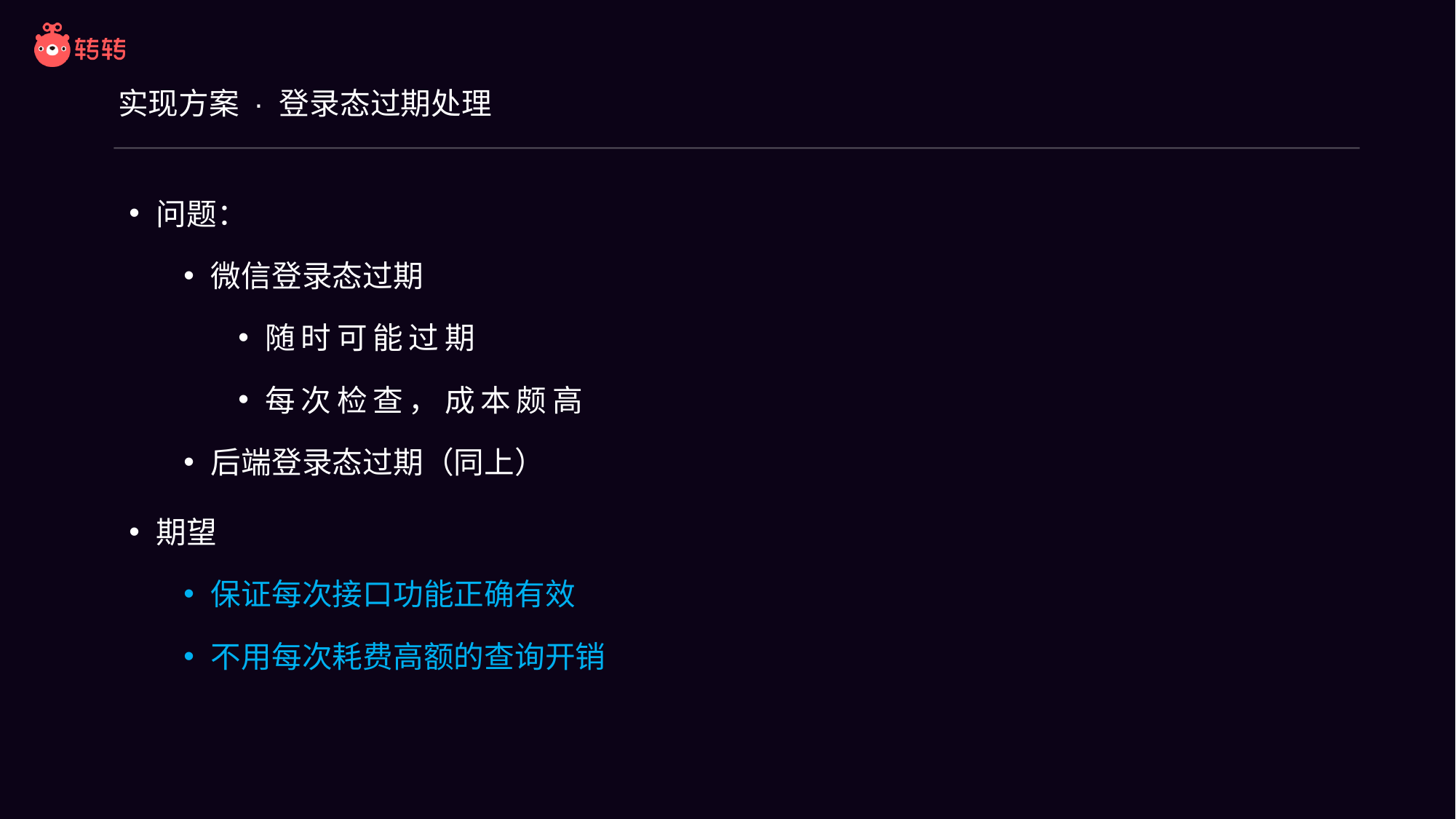

# 实现方案 · 登录态过期处理
问题：
微信登录态过期
随时可能过期
每次检查，成本颇高
后端登录态过期（同上）
期望
保证每次接口功能正确有效
不用每次耗费高额的查询开销